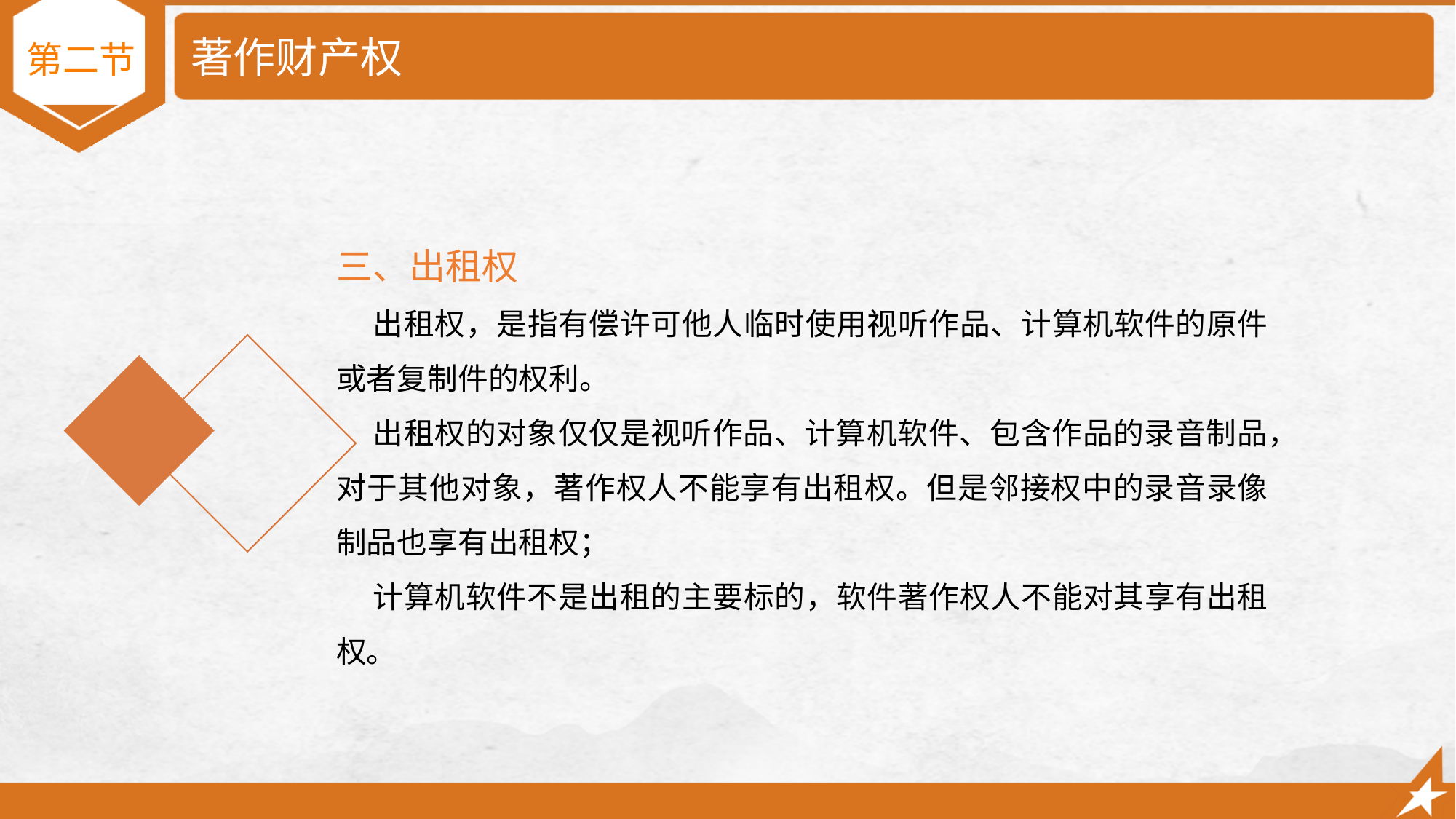

# 著作财产权
第二节
三、出租权
    出租权，是指有偿许可他人临时使用视听作品、计算机软件的原件或者复制件的权利。
    出租权的对象仅仅是视听作品、计算机软件、包含作品的录音制品，对于其他对象，著作权人不能享有出租权。但是邻接权中的录音录像制品也享有出租权；
    计算机软件不是出租的主要标的，软件著作权人不能对其享有出租权。